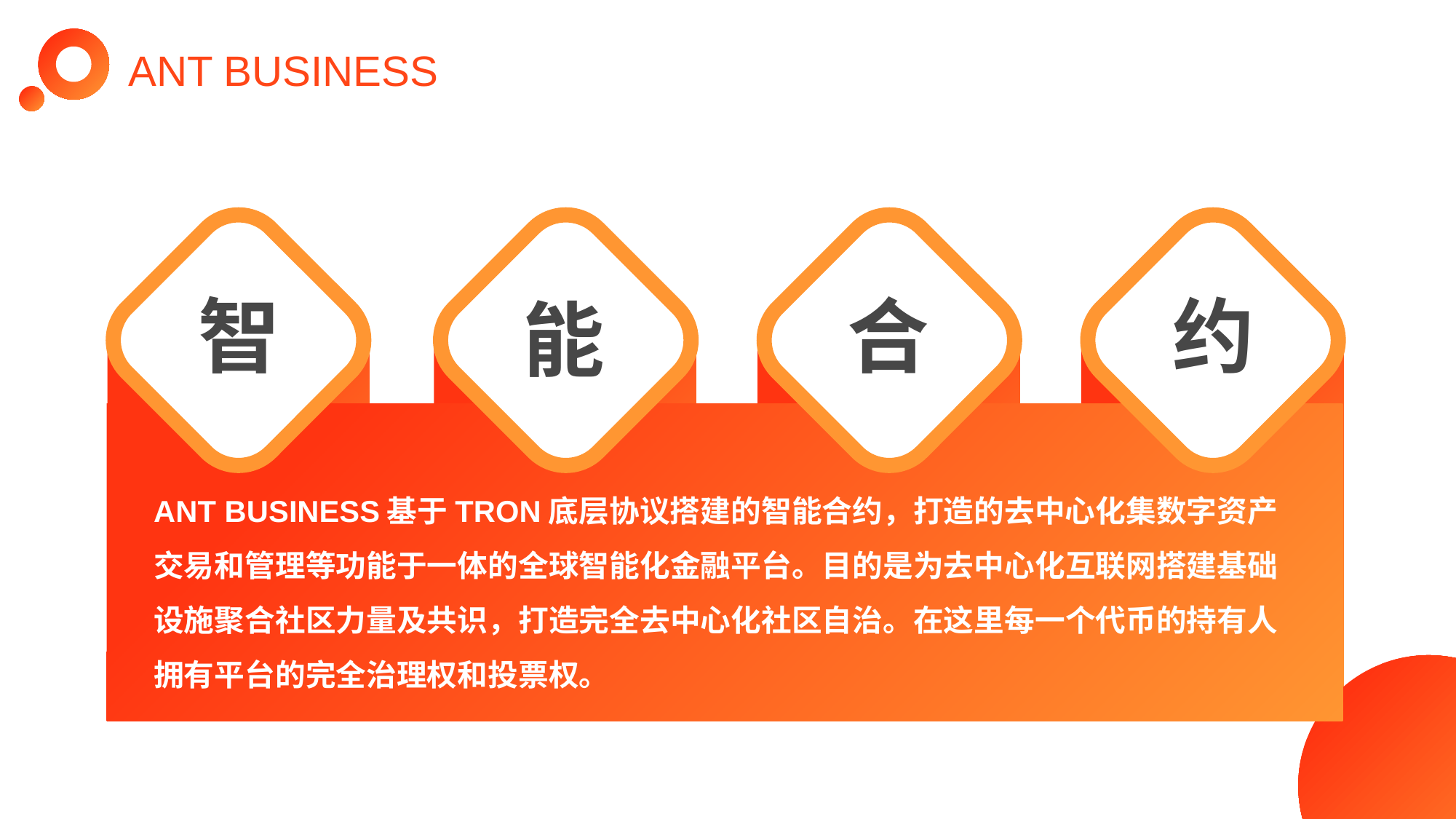

ANT BUSINESS

智
合
约
能

ANT BUSINESS基于TRON底层协议搭建的智能合约，打造的去中心化集数字资产交易和管理等功能于一体的全球智能化金融平台。目的是为去中心化互联网搭建基础设施聚合社区力量及共识，打造完全去中心化社区自治。在这里每一个代币的持有人拥有平台的完全治理权和投票权。